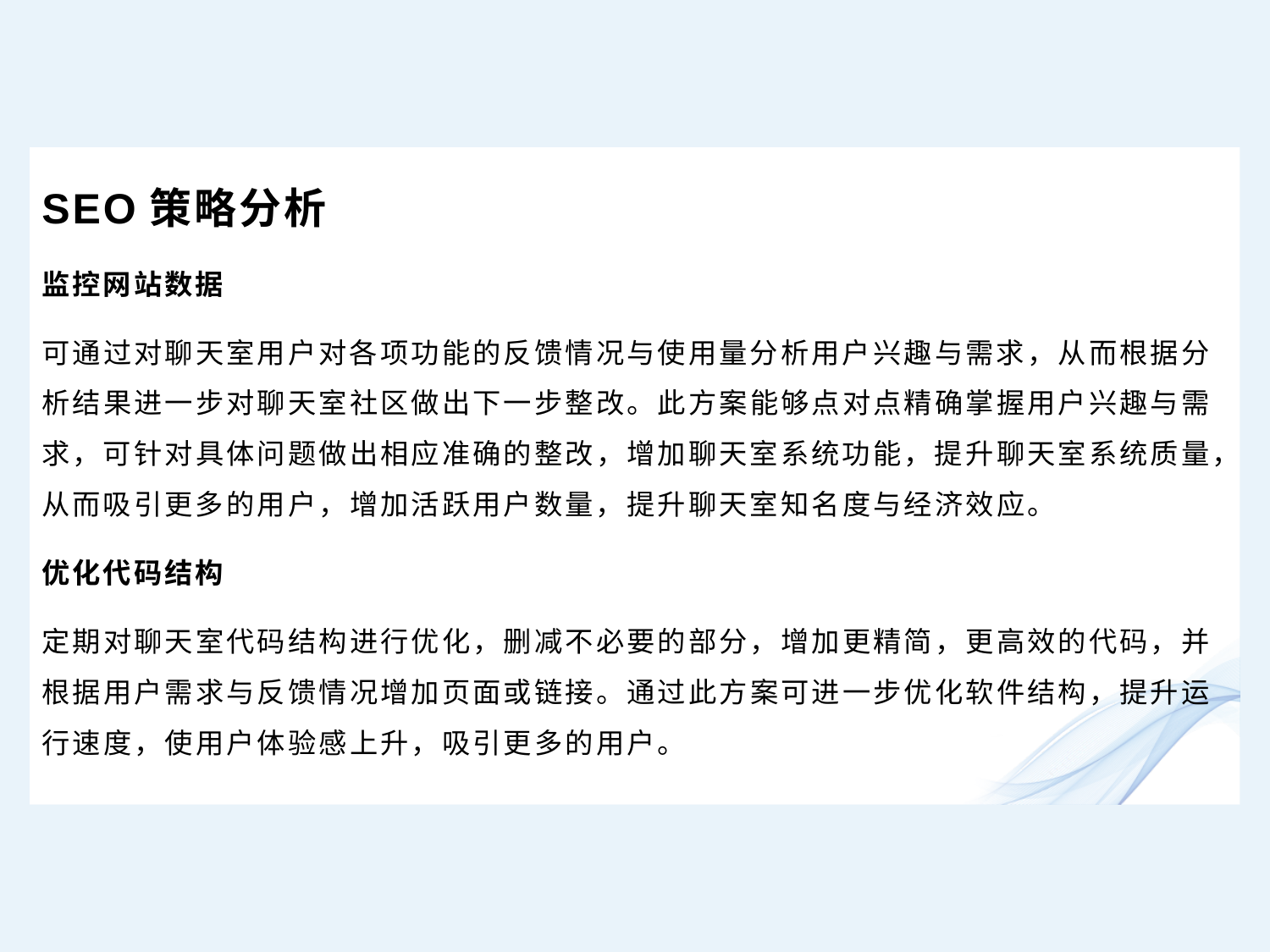

SEO策略分析
监控网站数据
可通过对聊天室用户对各项功能的反馈情况与使用量分析用户兴趣与需求，从而根据分析结果进一步对聊天室社区做出下一步整改。此方案能够点对点精确掌握用户兴趣与需求，可针对具体问题做出相应准确的整改，增加聊天室系统功能，提升聊天室系统质量，从而吸引更多的用户，增加活跃用户数量，提升聊天室知名度与经济效应。
优化代码结构
定期对聊天室代码结构进行优化，删减不必要的部分，增加更精简，更高效的代码，并根据用户需求与反馈情况增加页面或链接。通过此方案可进一步优化软件结构，提升运行速度，使用户体验感上升，吸引更多的用户。